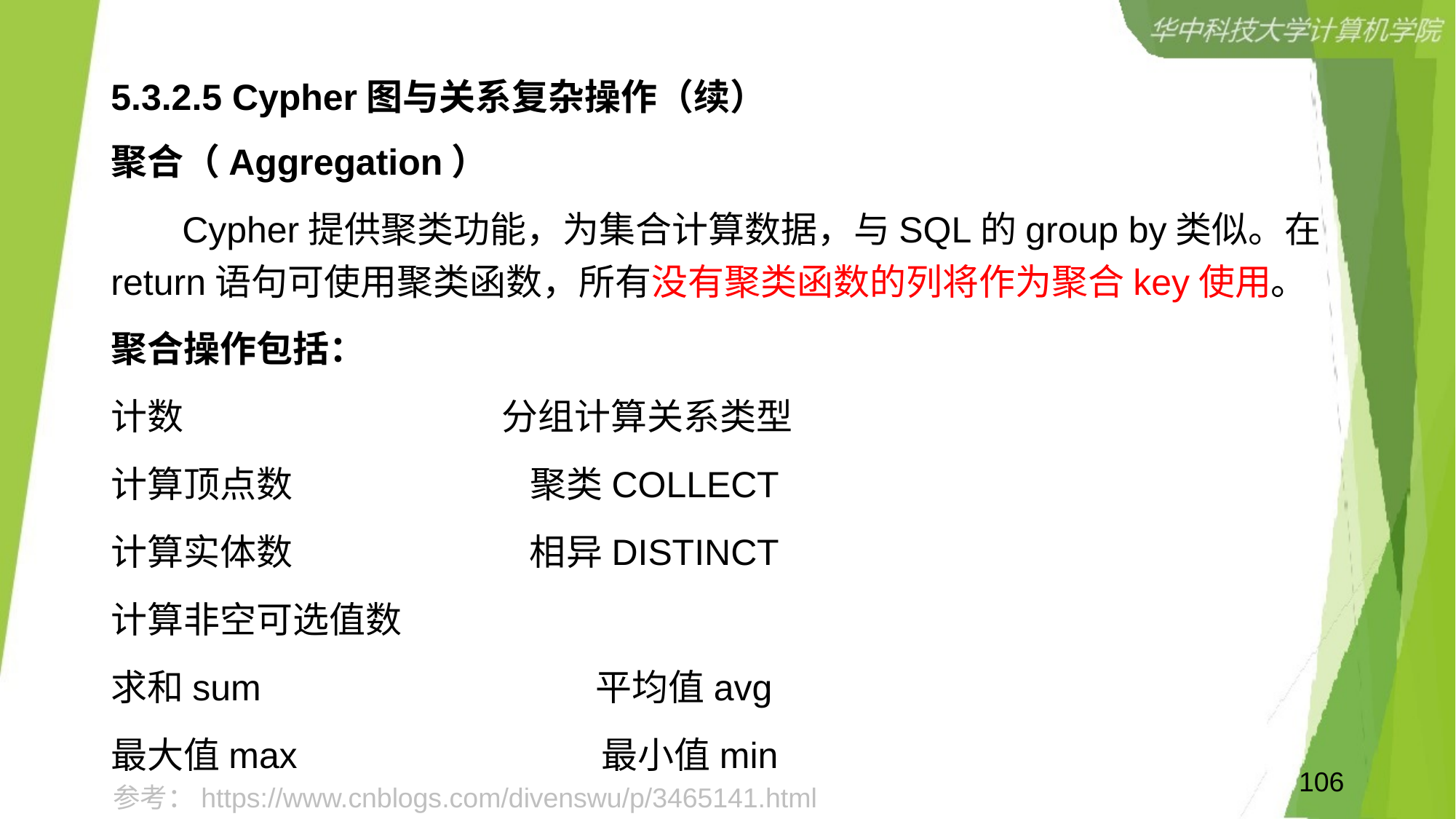

# 5.3.2.5 Cypher图与关系复杂操作（续）
聚合（Aggregation）
       Cypher提供聚类功能，为集合计算数据，与SQL的group by类似。在return语句可使用聚类函数，所有没有聚类函数的列将作为聚合key使用。
聚合操作包括：
计数                                       分组计算关系类型
计算顶点数                             聚类COLLECT
计算实体数                             相异DISTINCT
计算非空可选值数
求和sum                                平均值avg
最大值max                             最小值min
106
参考：https://www.cnblogs.com/divenswu/p/3465141.html